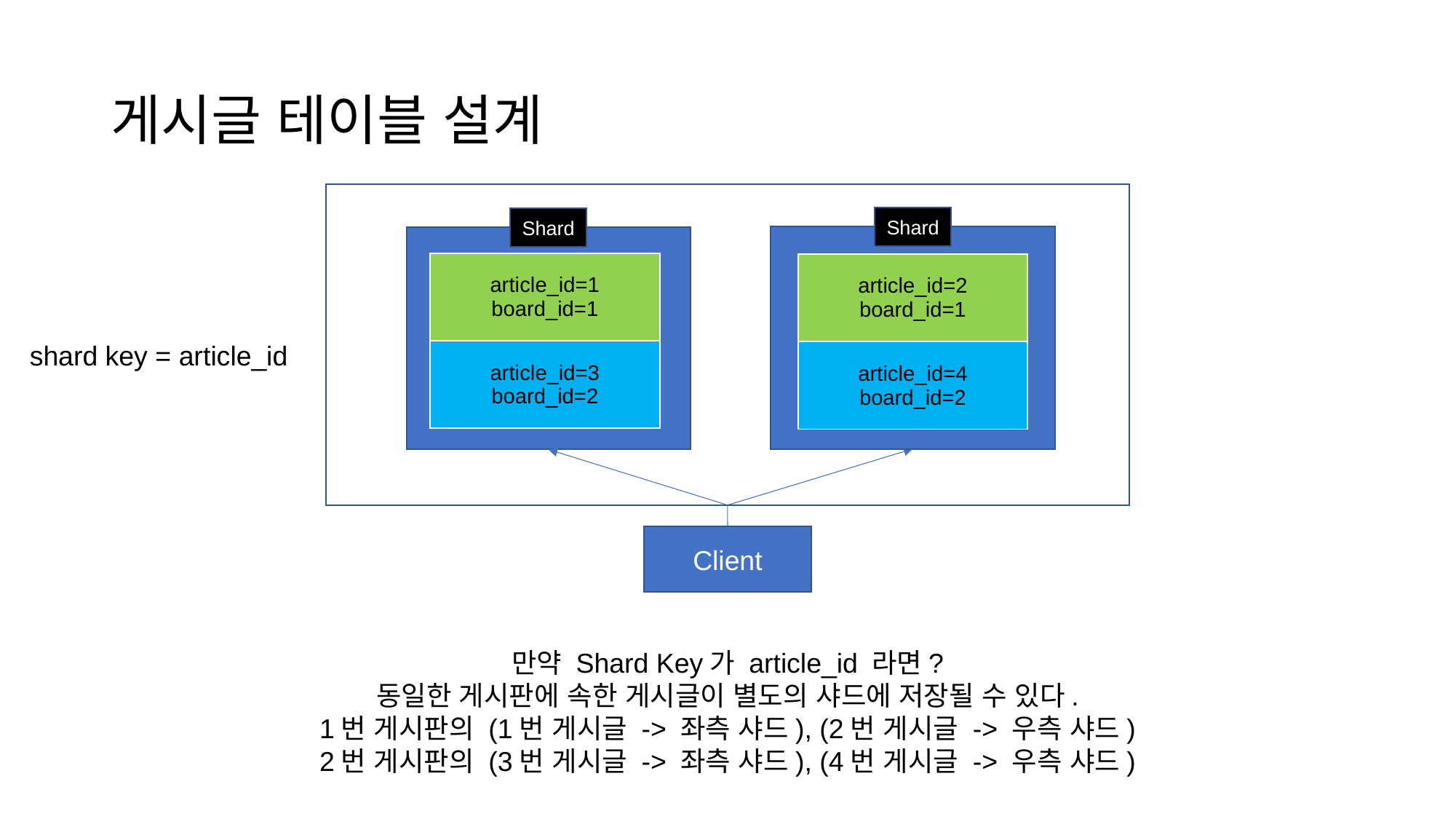

# 게시글 테이블 설계

Shard
Shard

| article\_id=1 board\_id=1 |
| --- |
| article\_id=3 board\_id=2 |
| article\_id=2 board\_id=1 |
| --- |
| article\_id=4 board\_id=2 |
shard key = article_id
Client
만약 Shard Key가 article_id 라면?
동일한 게시판에 속한 게시글이 별도의 샤드에 저장될 수 있다.
1번 게시판의 (1번 게시글 -> 좌측 샤드), (2번 게시글 -> 우측 샤드)
2번 게시판의 (3번 게시글 -> 좌측 샤드), (4번 게시글 -> 우측 샤드)